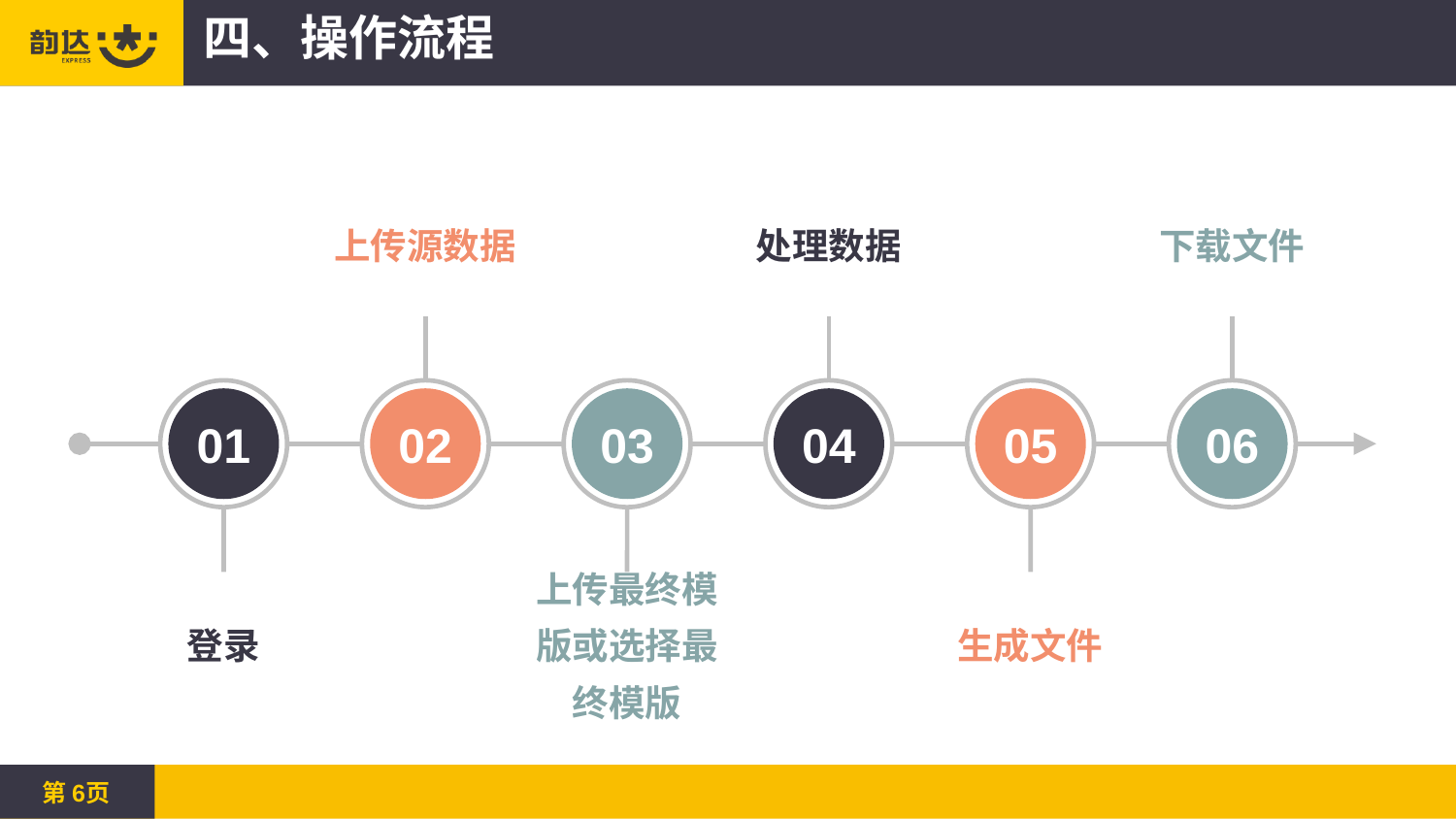

四、操作流程

上传源数据
处理数据
下载文件

01
02
03
04
05
06
登录
上传最终模版或选择最终模版
生成文件